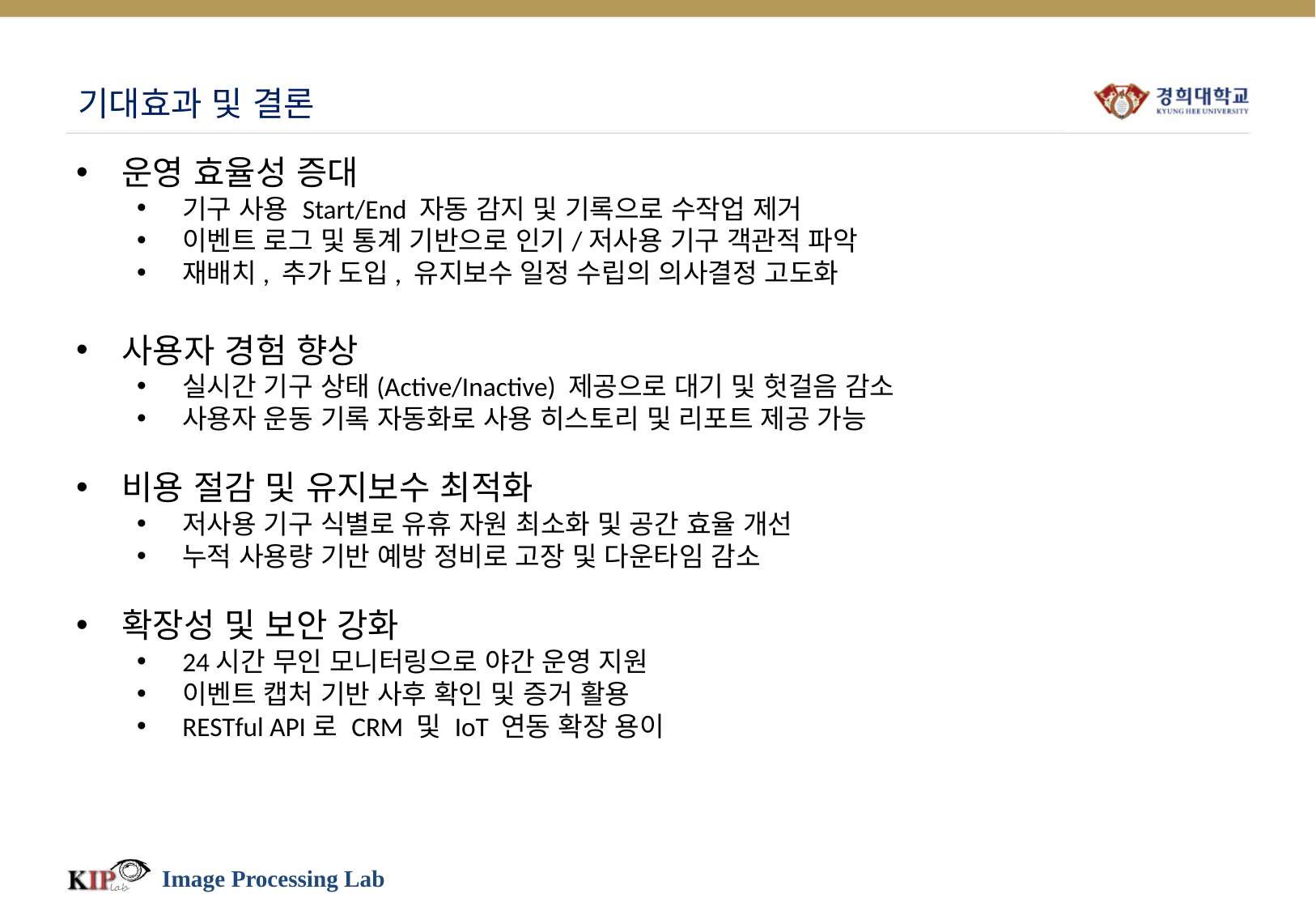

# 기대효과 및 결론
운영 효율성 증대
기구 사용 Start/End 자동 감지 및 기록으로 수작업 제거
이벤트 로그 및 통계 기반으로 인기/저사용 기구 객관적 파악
재배치, 추가 도입, 유지보수 일정 수립의 의사결정 고도화

사용자 경험 향상
실시간 기구 상태(Active/Inactive) 제공으로 대기 및 헛걸음 감소
사용자 운동 기록 자동화로 사용 히스토리 및 리포트 제공 가능

비용 절감 및 유지보수 최적화
저사용 기구 식별로 유휴 자원 최소화 및 공간 효율 개선
누적 사용량 기반 예방 정비로 고장 및 다운타임 감소

확장성 및 보안 강화
24시간 무인 모니터링으로 야간 운영 지원
이벤트 캡처 기반 사후 확인 및 증거 활용
RESTful API로 CRM 및 IoT 연동 확장 용이
Image Processing Lab